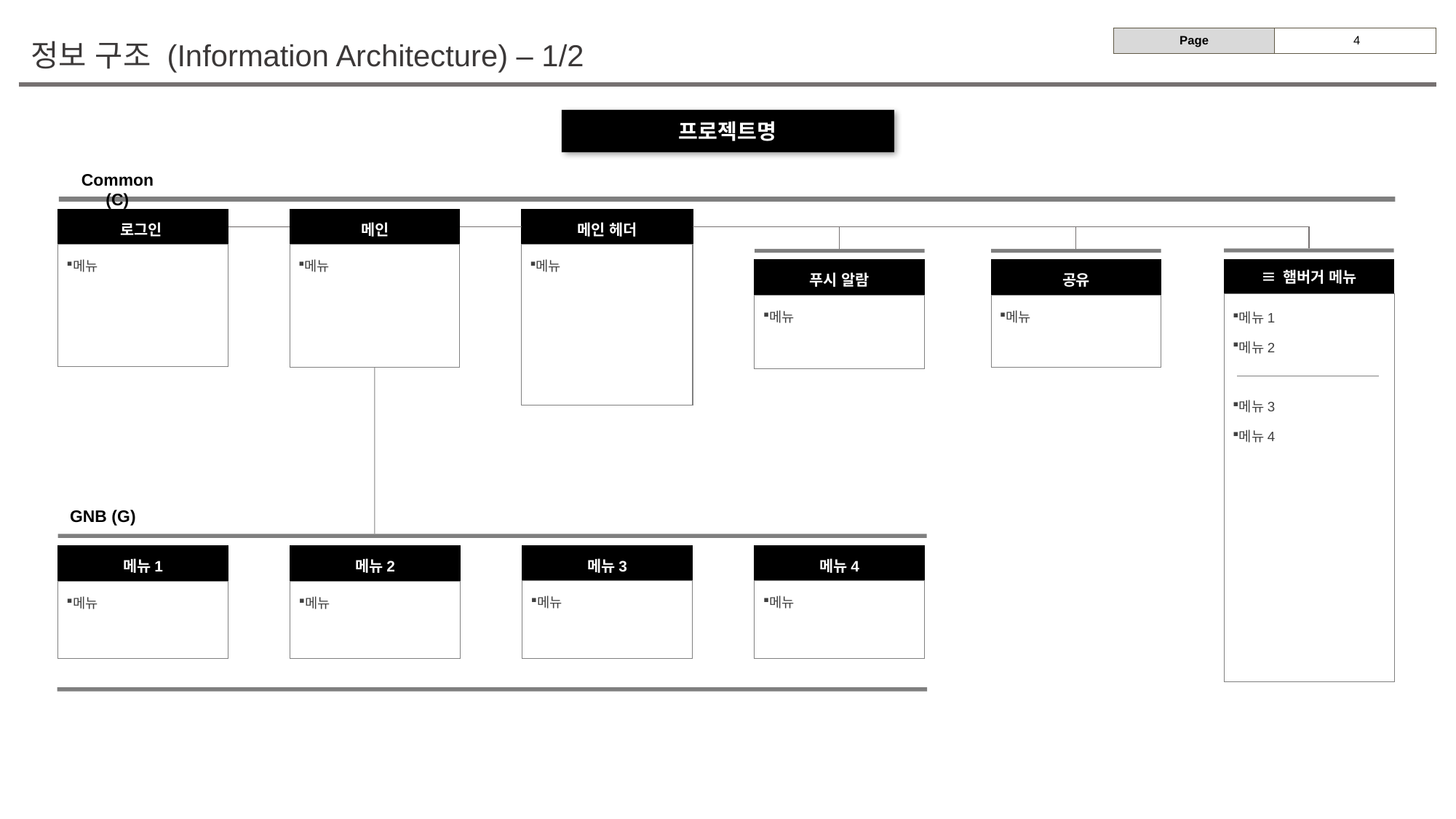

# 정보 구조 (Information Architecture) – 1/2
프로젝트명
Common (C)

로그인
메뉴
메인
메뉴
메인 헤더
메뉴

≡ 햄버거 메뉴
메뉴1
메뉴2

메뉴3
메뉴4

푸시 알람
메뉴

공유
메뉴
GNB (G)

메뉴1
메뉴
메뉴2
메뉴
메뉴3
메뉴
메뉴4
메뉴